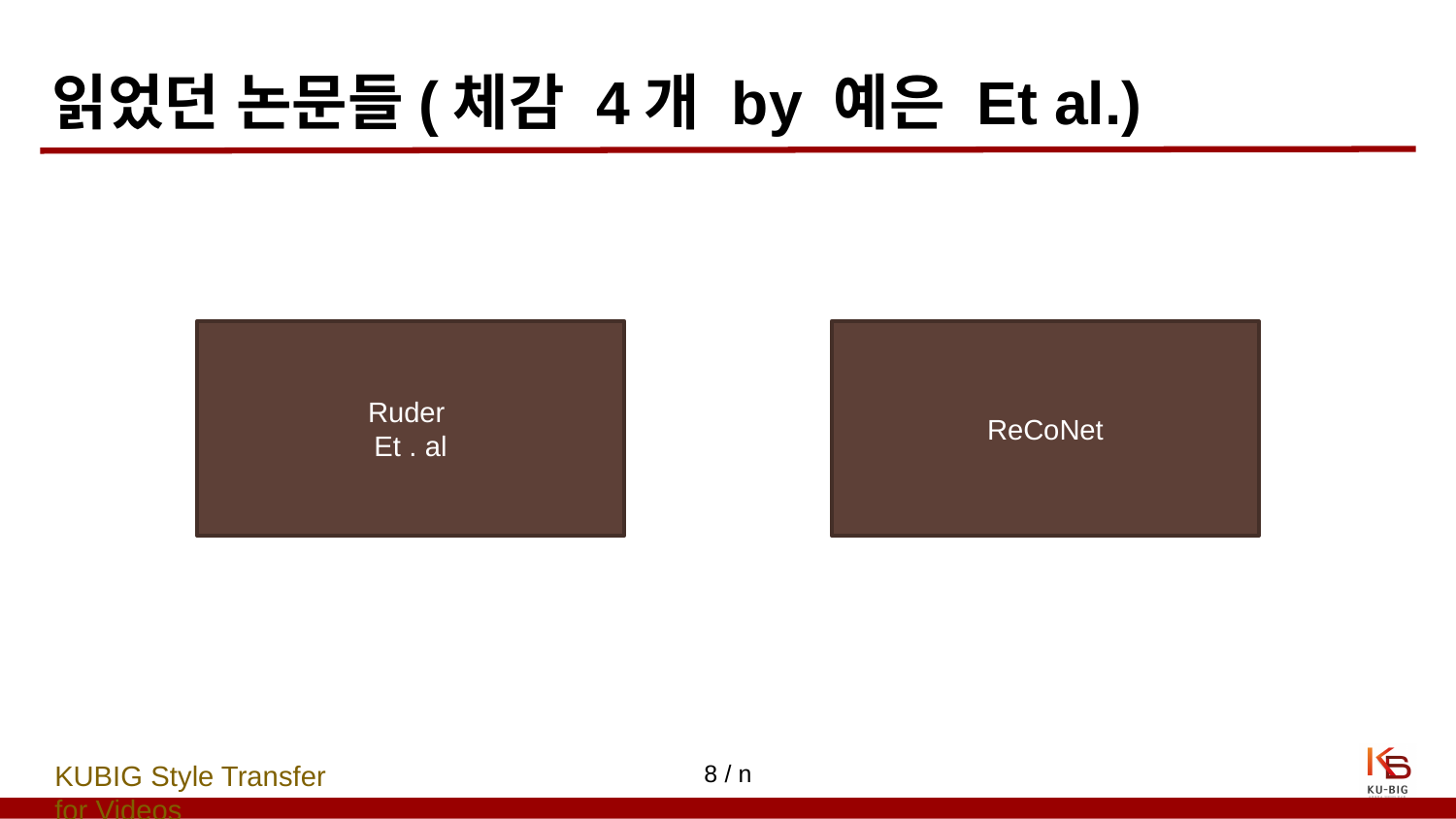

# 읽었던 논문들(체감 4개 by 예은 Et al.)

Ruder
Et . al
ReCoNet
8 / n